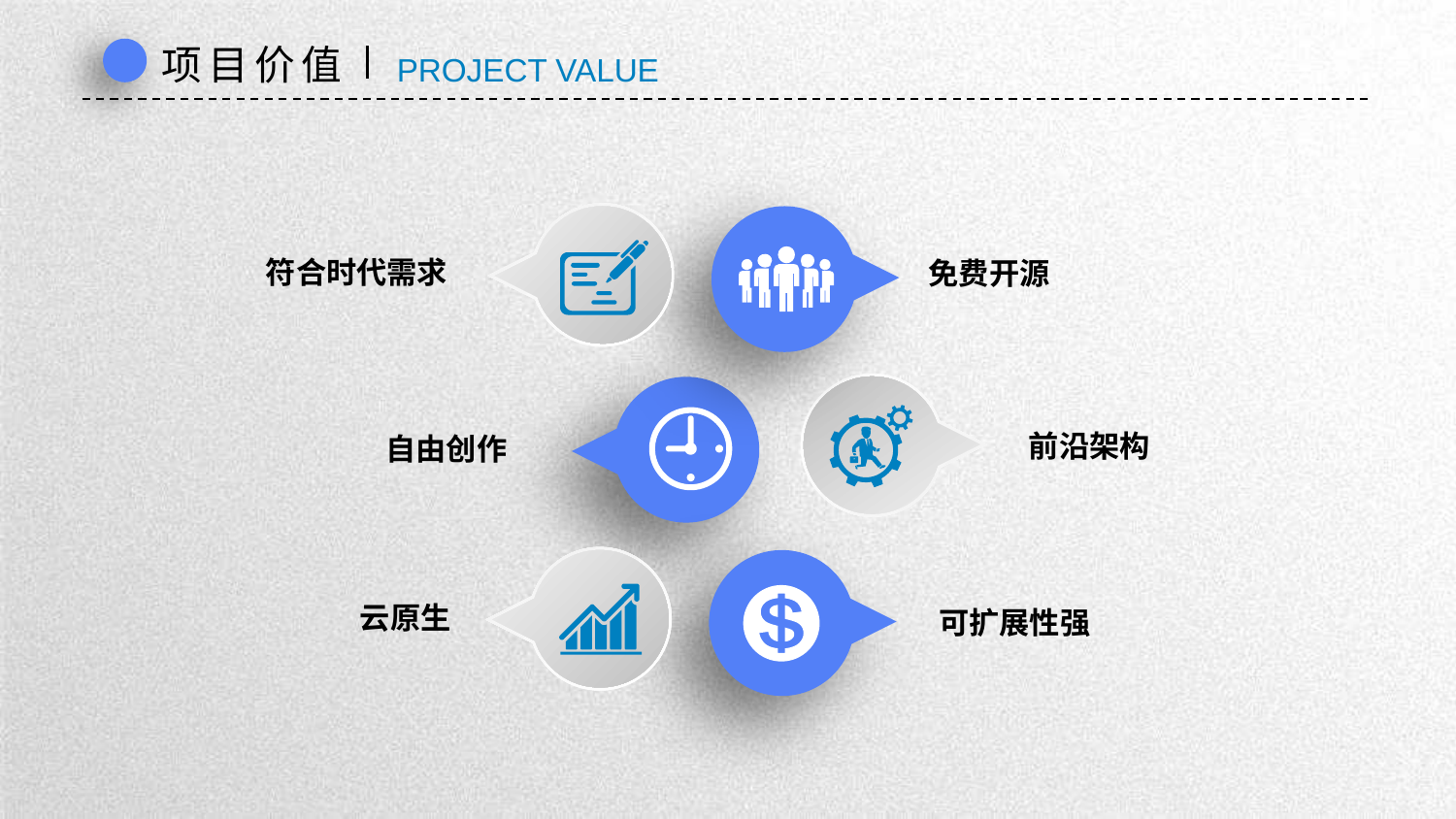

项目价值

PROJECT VALUE

符合时代需求

免费开源

前沿架构
自由创作

 云原生
可扩展性强